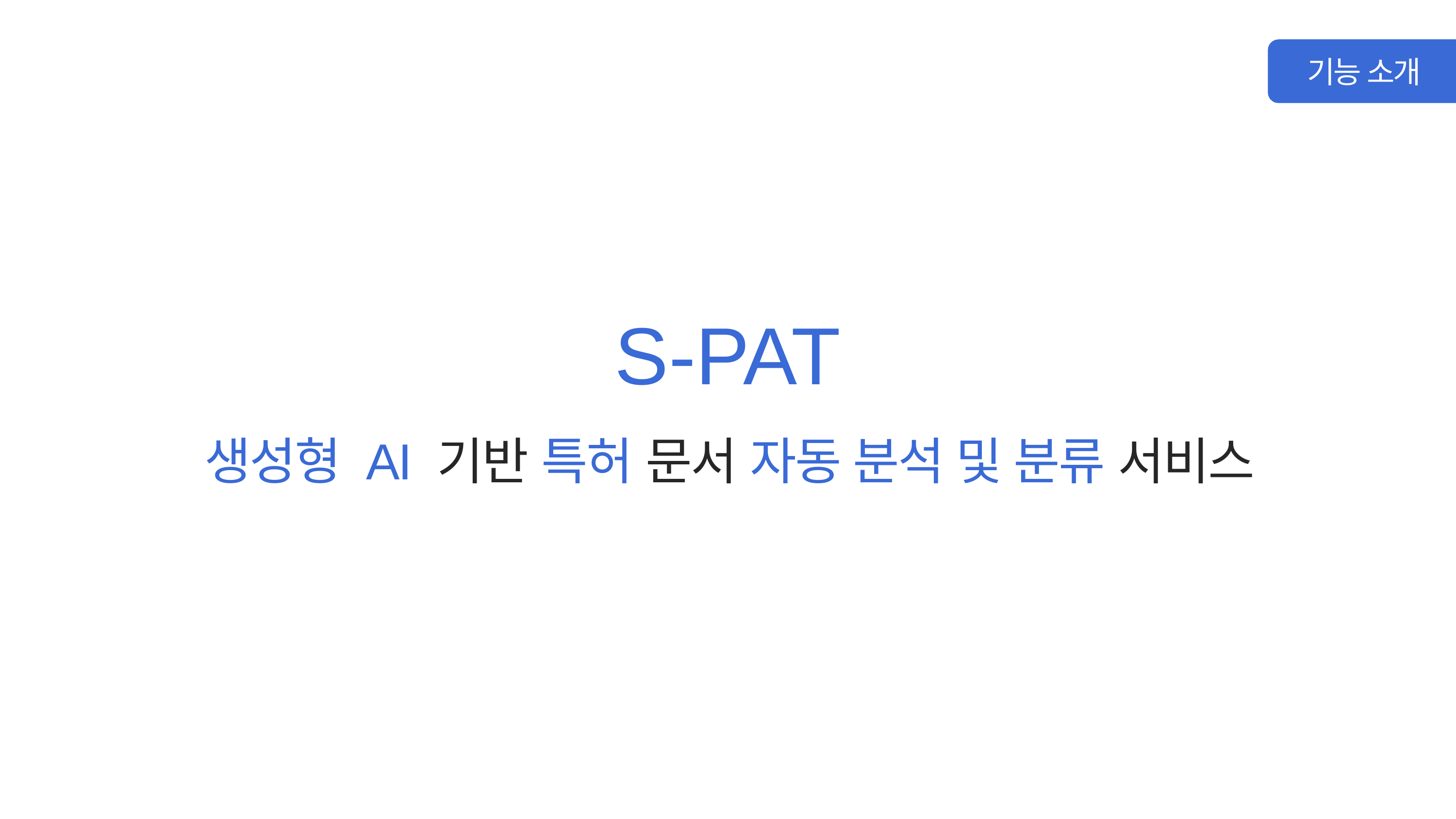

기능 소개
S-PAT
생성형 AI 기반 특허 문서 자동 분석 및 분류 서비스